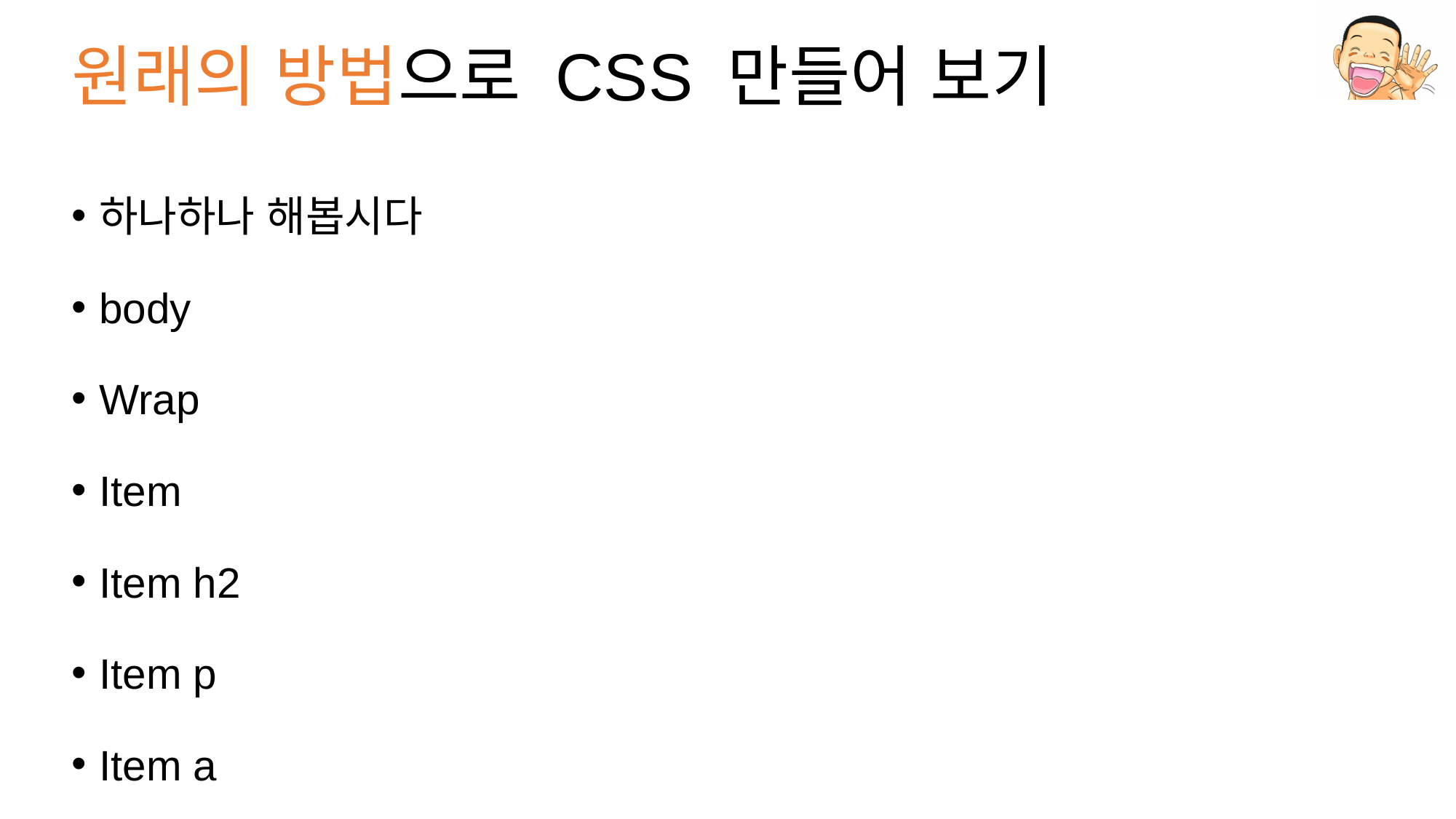

# 원래의 방법으로 CSS 만들어 보기
하나하나 해봅시다
body
Wrap
Item
Item h2
Item p
Item a